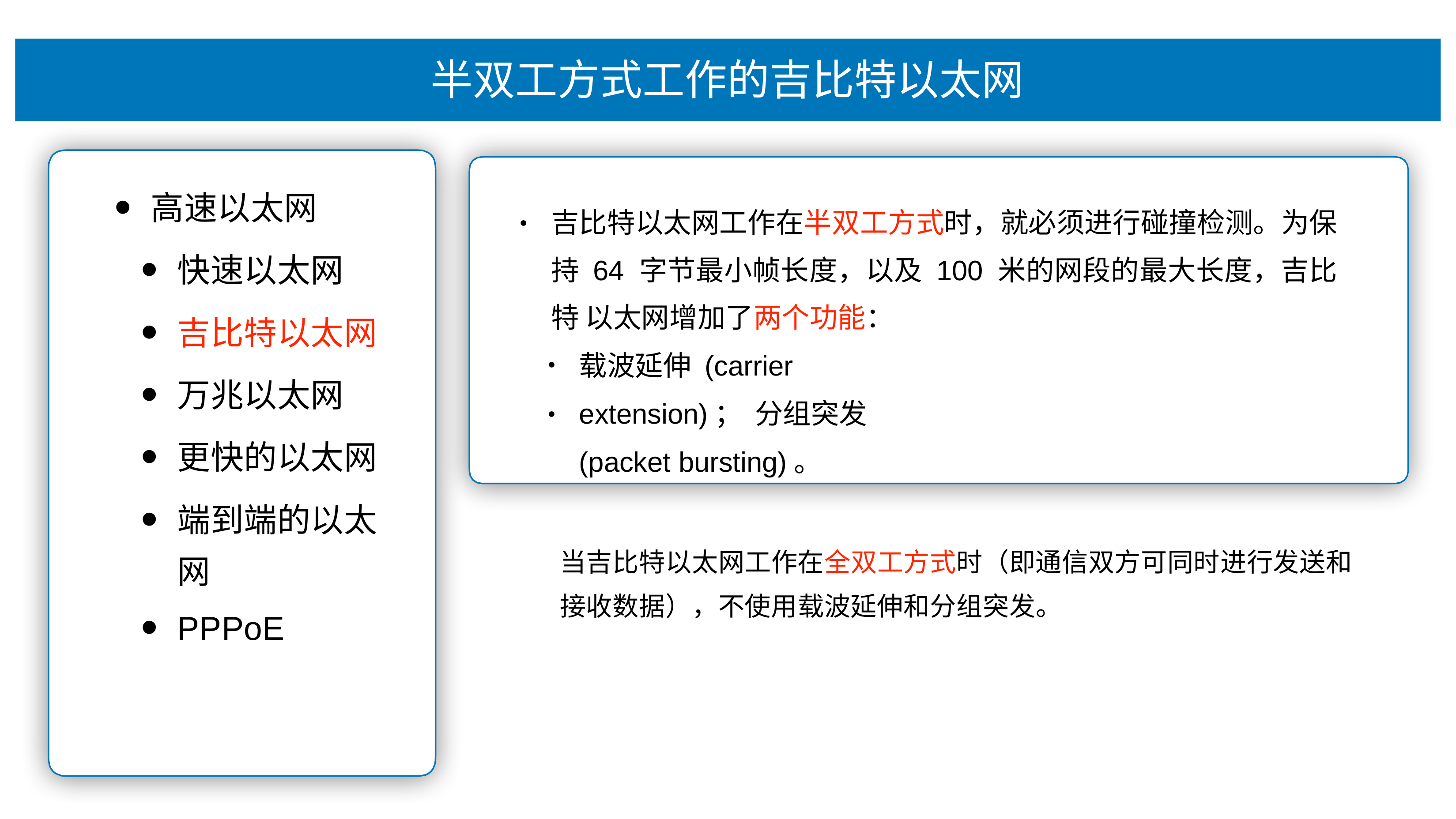

# 半双⼯⽅式⼯作的吉⽐特以太⽹

⾼速以太⽹
快速以太⽹
吉⽐特以太⽹
万兆以太⽹
更快的以太⽹
端到端的以太
⽹
PPPoE
吉⽐特以太⽹⼯作在半双⼯⽅式时，就必须进⾏碰撞检测。为保 持 64 字节最⼩帧⻓度，以及 100 ⽶的⽹段的最⼤⻓度，吉⽐特 以太⽹增加了两个功能：
•
载波延伸 (carrier extension)；  分组突发 (packet bursting)。
•
当吉⽐特以太⽹⼯作在全双⼯⽅式时（即通信双⽅可同时进⾏发送和 接收数据），不使⽤载波延伸和分组突发。